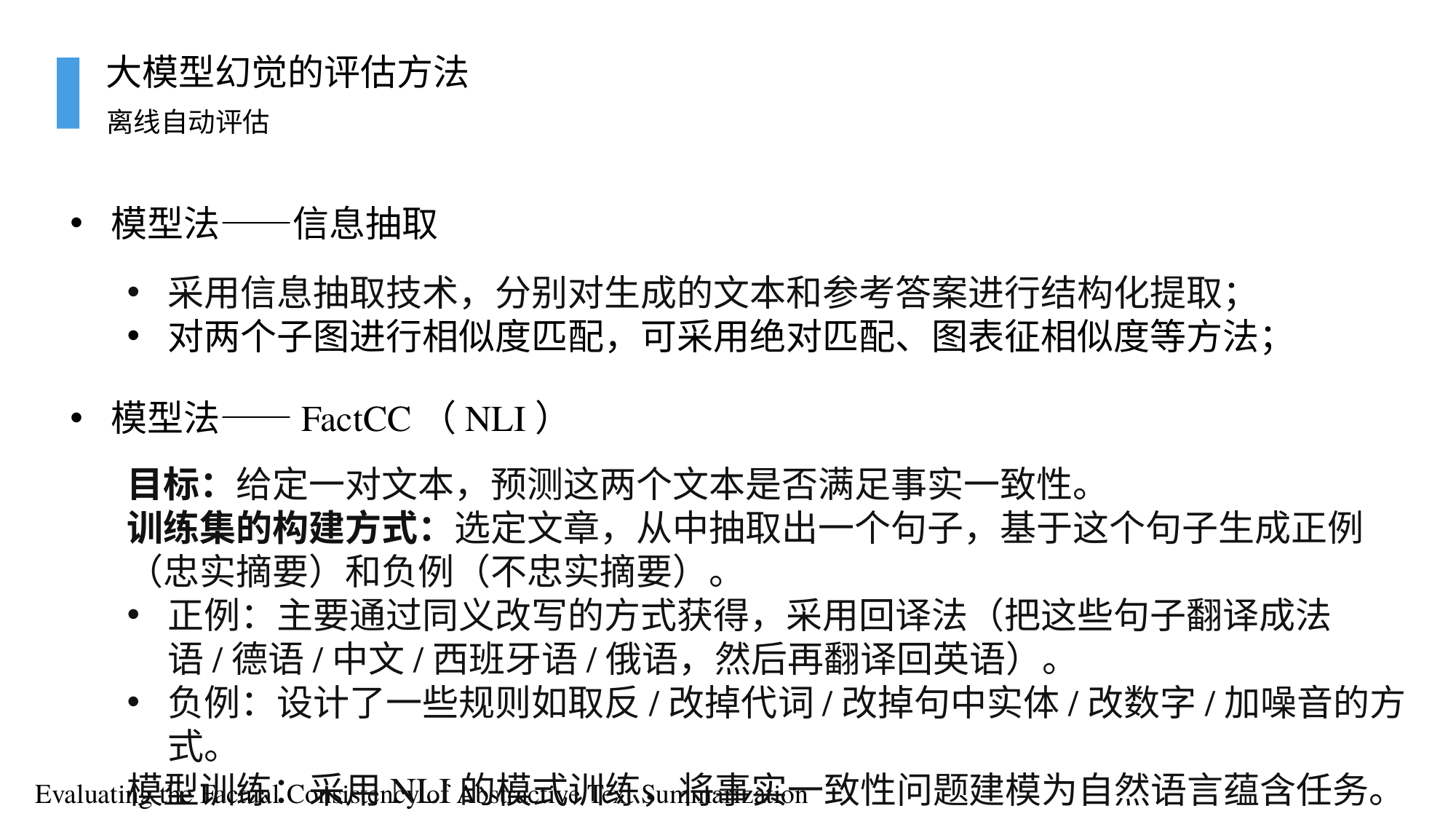

# 大模型幻觉的评估方法
离线自动评估
模型法——信息抽取
采用信息抽取技术，分别对生成的文本和参考答案进行结构化提取；
对两个子图进行相似度匹配，可采用绝对匹配、图表征相似度等方法；
模型法——FactCC（NLI）
目标：给定一对文本，预测这两个文本是否满足事实一致性。
训练集的构建方式：选定文章，从中抽取出一个句子，基于这个句子生成正例（忠实摘要）和负例（不忠实摘要）。
正例：主要通过同义改写的方式获得，采用回译法（把这些句子翻译成法语/德语/中文/西班牙语/俄语，然后再翻译回英语）。
负例：设计了一些规则如取反/改掉代词/改掉句中实体/改数字/加噪音的方式。
模型训练：采用NLI的模式训练，将事实一致性问题建模为自然语言蕴含任务。
Evaluating the Factual Consistency of Abstractive Text Summarization